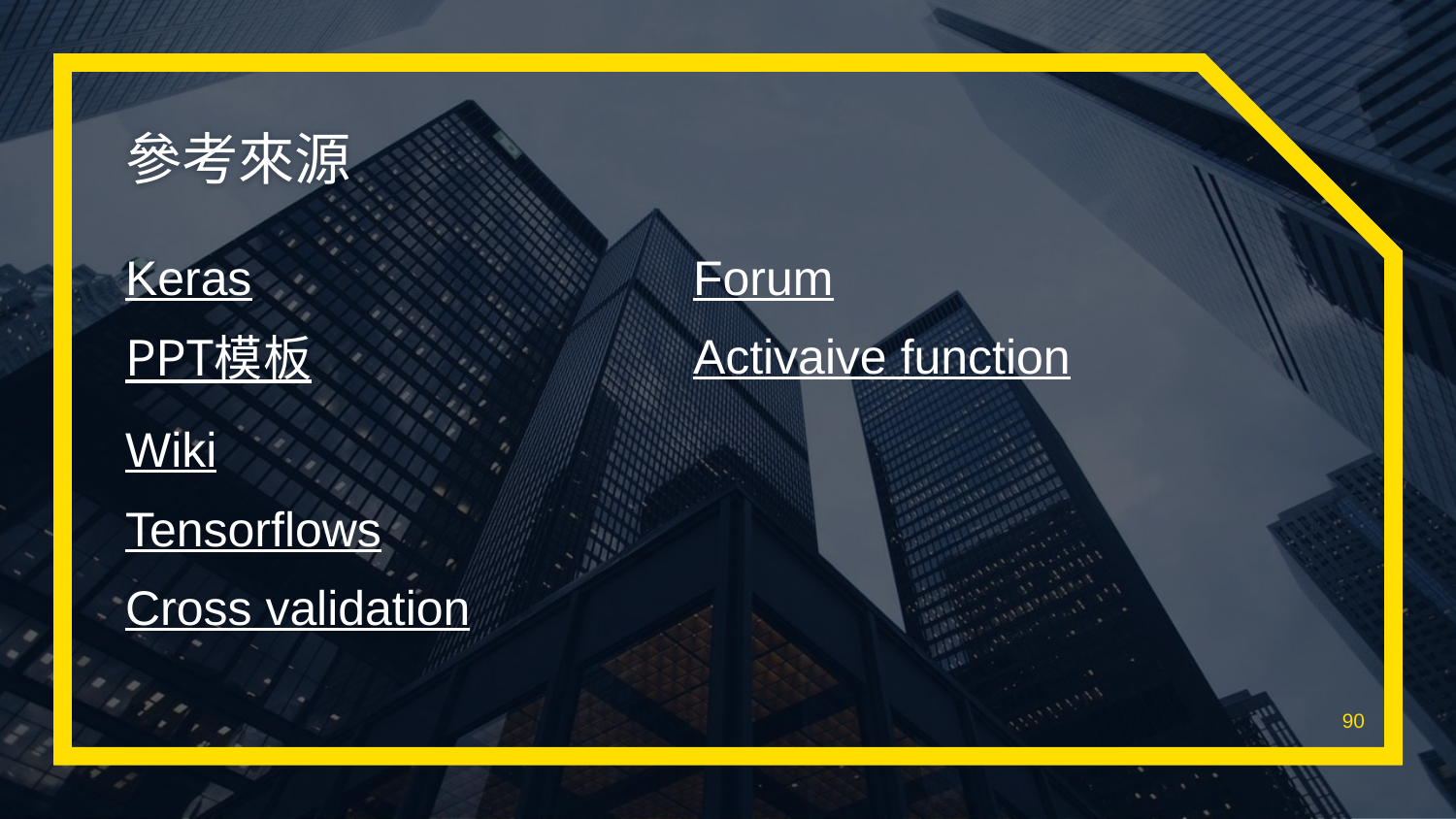

# 參考來源
Keras
PPT模板
Wiki
Tensorflows
Cross validation
Forum
Activaive function

90